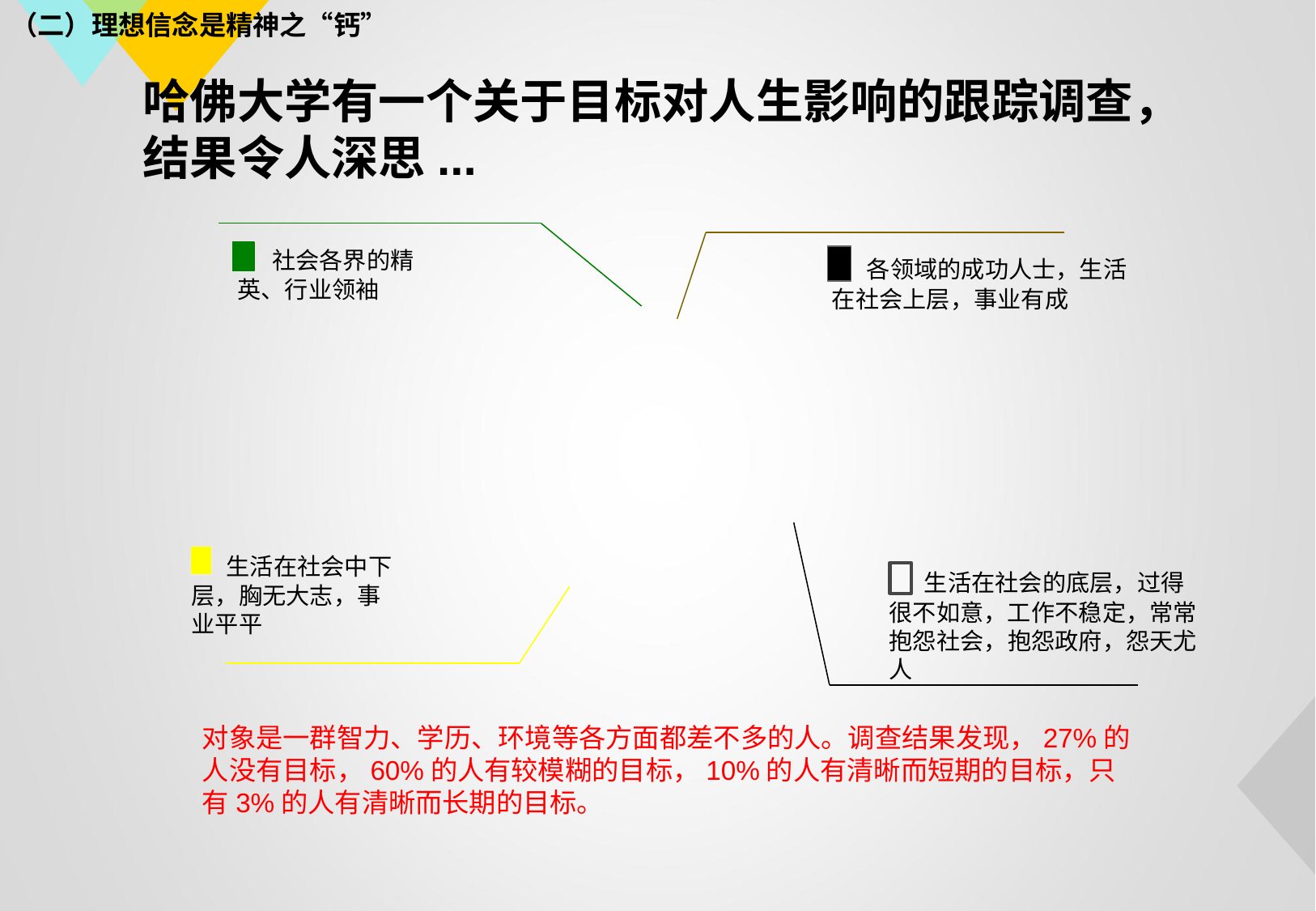

（二）理想信念是精神之“钙”
# 哈佛大学有一个关于目标对人生影响的跟踪调查，结果令人深思...
    社会各界的精英、行业领袖

    各领域的成功人士，生活在社会上层，事业有成

    生活在社会的底层，过得很不如意，工作不稳定，常常抱怨社会，抱怨政府，怨天尤人
    生活在社会中下层，胸无大志，事业平平

对象是一群智力、学历、环境等各方面都差不多的人。调查结果发现，27%的人没有目标，60%的人有较模糊的目标，10%的人有清晰而短期的目标，只有3%的人有清晰而长期的目标。